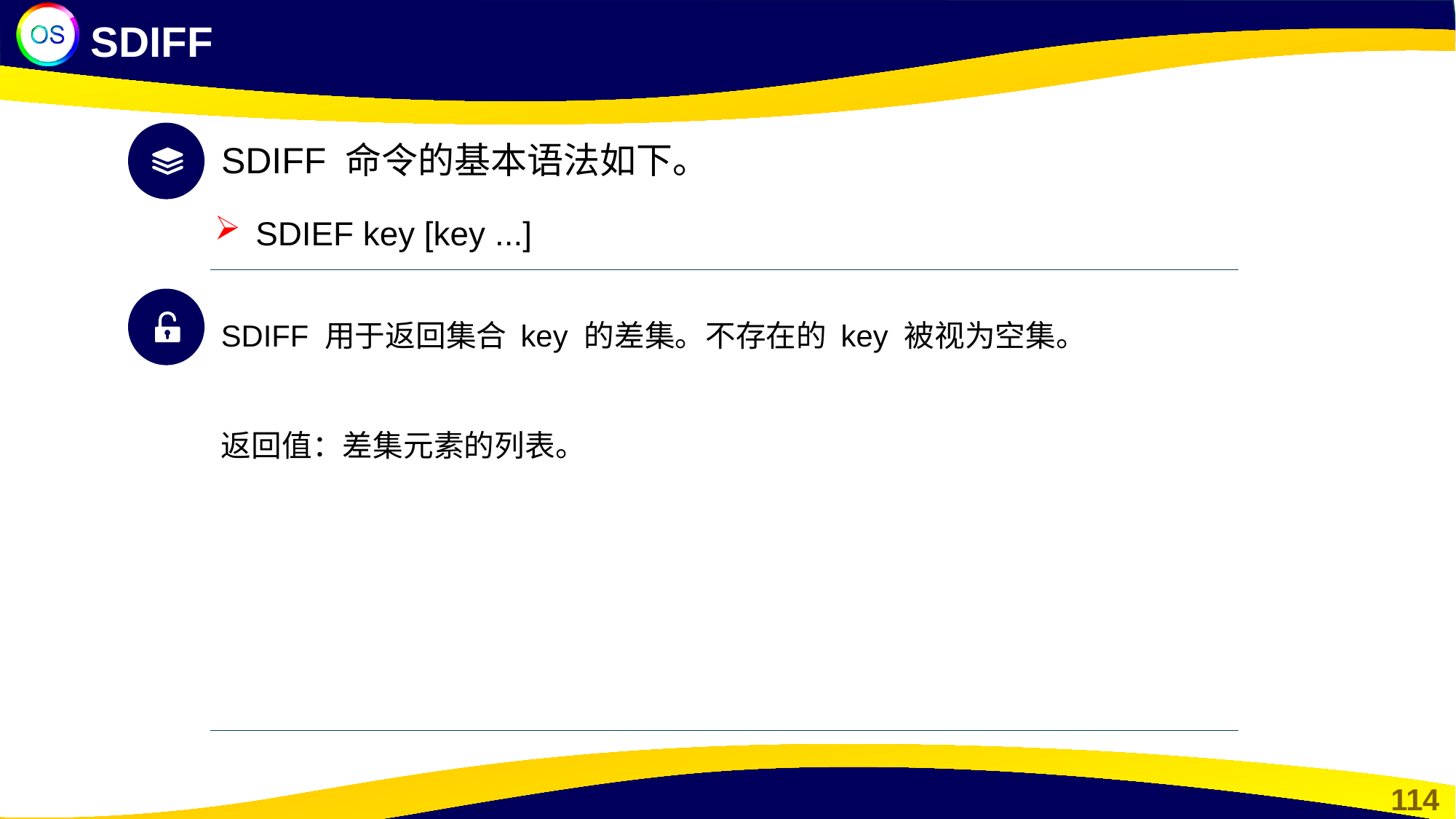

SDIFF

SDIFF 命令的基本语法如下。

SDIEF key [key ...]

SDIFF 用于返回集合 key 的差集。不存在的 key 被视为空集。

返回值：差集元素的列表。